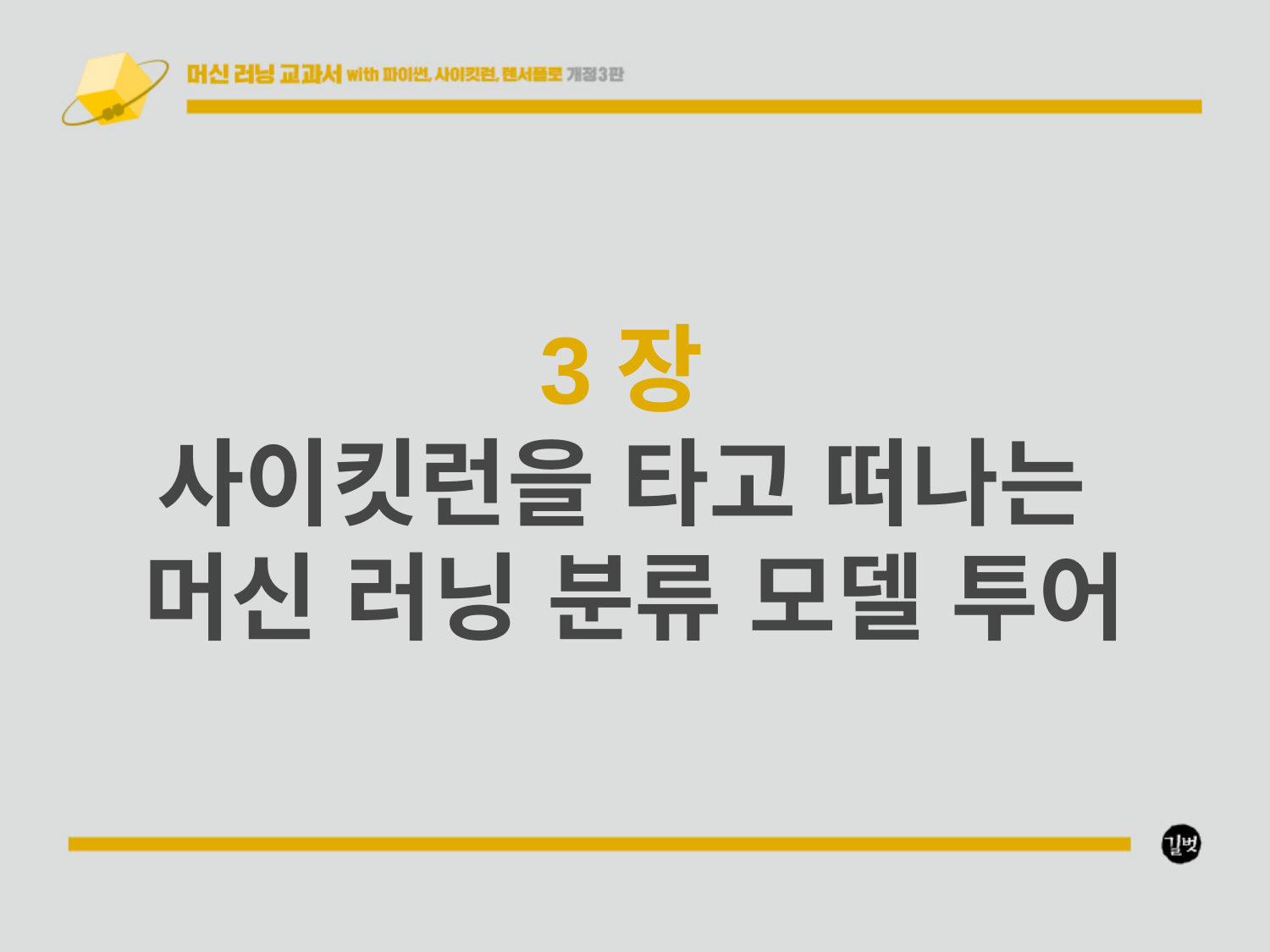

3장
사이킷런을 타고 떠나는
머신 러닝 분류 모델 투어